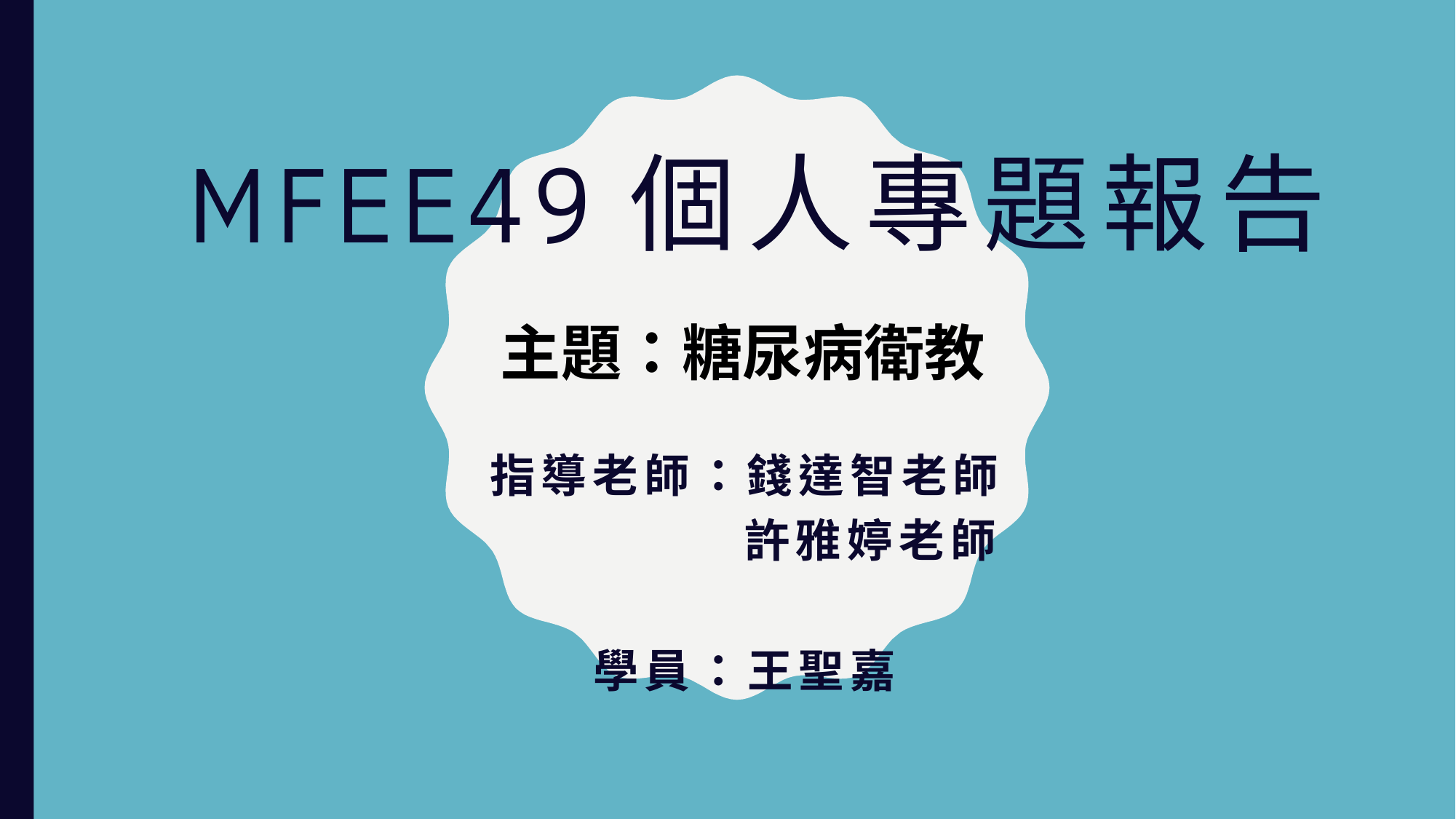

# Mfee49個人專題報告
主題：糖尿病衛教
指導老師：錢達智老師
	        許雅婷老師

學員：王聖嘉